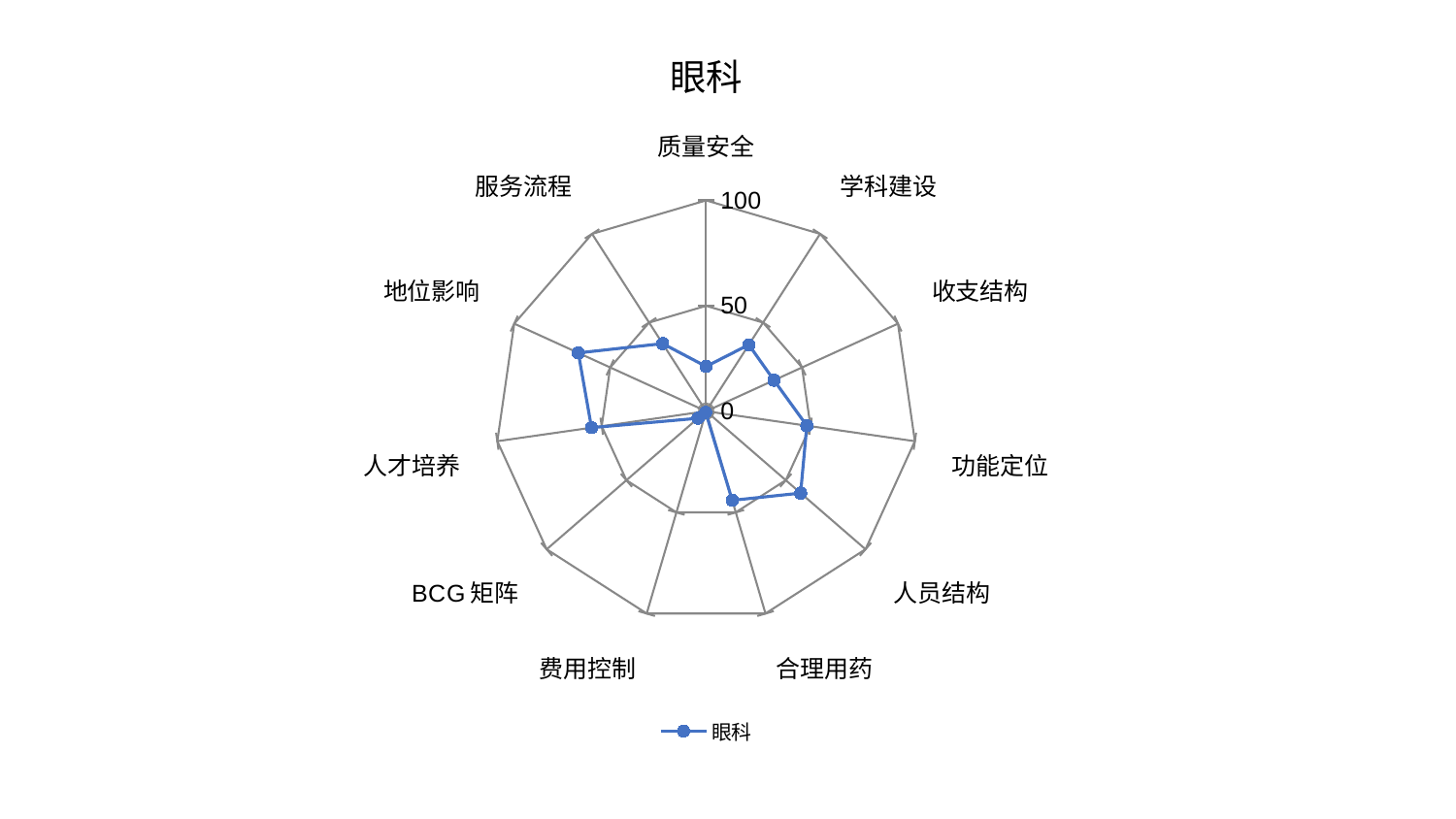

### Chart: 眼科

| Category | 眼科 |
|---|---|
| 质量安全 | 21.23254208770277 |
| 学科建设 | 37.486960909433314 |
| 收支结构 | 35.37441819216548 |
| 功能定位 | 48.238956266038365 |
| 人员结构 | 59.308834838237274 |
| 合理用药 | 44.06127805010559 |
| 费用控制 | 0.6340979560909572 |
| BCG矩阵 | 5.108337345115093 |
| 人才培养 | 54.88018490574738 |
| 地位影响 | 66.59927234486295 |
| 服务流程 | 38.1328280746078 |
128